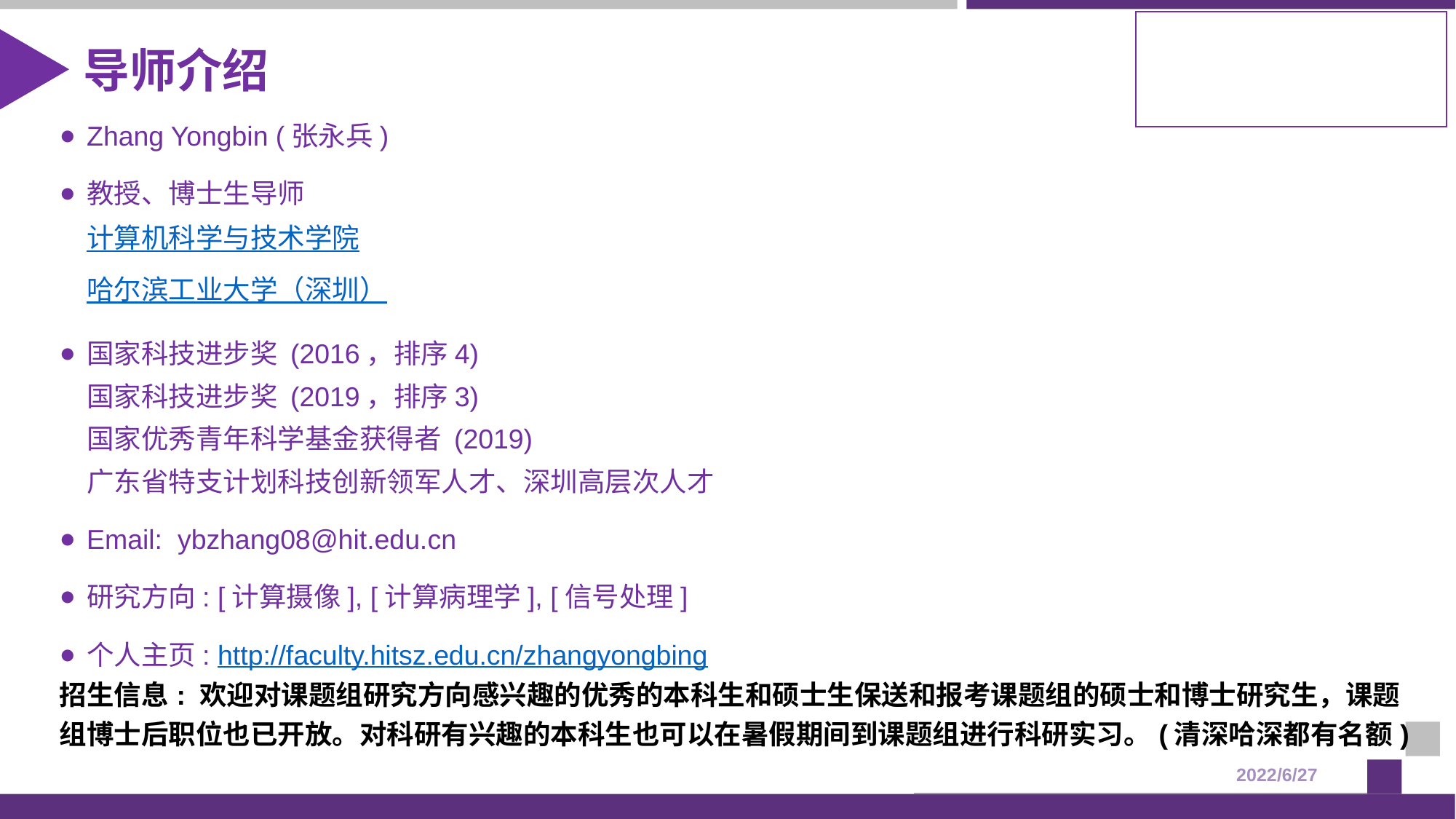

# 导师介绍
Zhang Yongbin (张永兵)
教授、博士生导师
计算机科学与技术学院
哈尔滨工业大学（深圳）
国家科技进步奖 (2016，排序4)
国家科技进步奖 (2019，排序3)
国家优秀青年科学基金获得者 (2019)
广东省特支计划科技创新领军人才、深圳高层次人才
Email:  ybzhang08@hit.edu.cn
研究方向: [计算摄像], [计算病理学], [信号处理]
个人主页: http://faculty.hitsz.edu.cn/zhangyongbing

| 招生信息: 欢迎对课题组研究方向感兴趣的优秀的本科生和硕士生保送和报考课题组的硕士和博士研究生，课题组博士后职位也已开放。对科研有兴趣的本科生也可以在暑假期间到课题组进行科研实习。(清深哈深都有名额) |
| --- |
2022/6/27